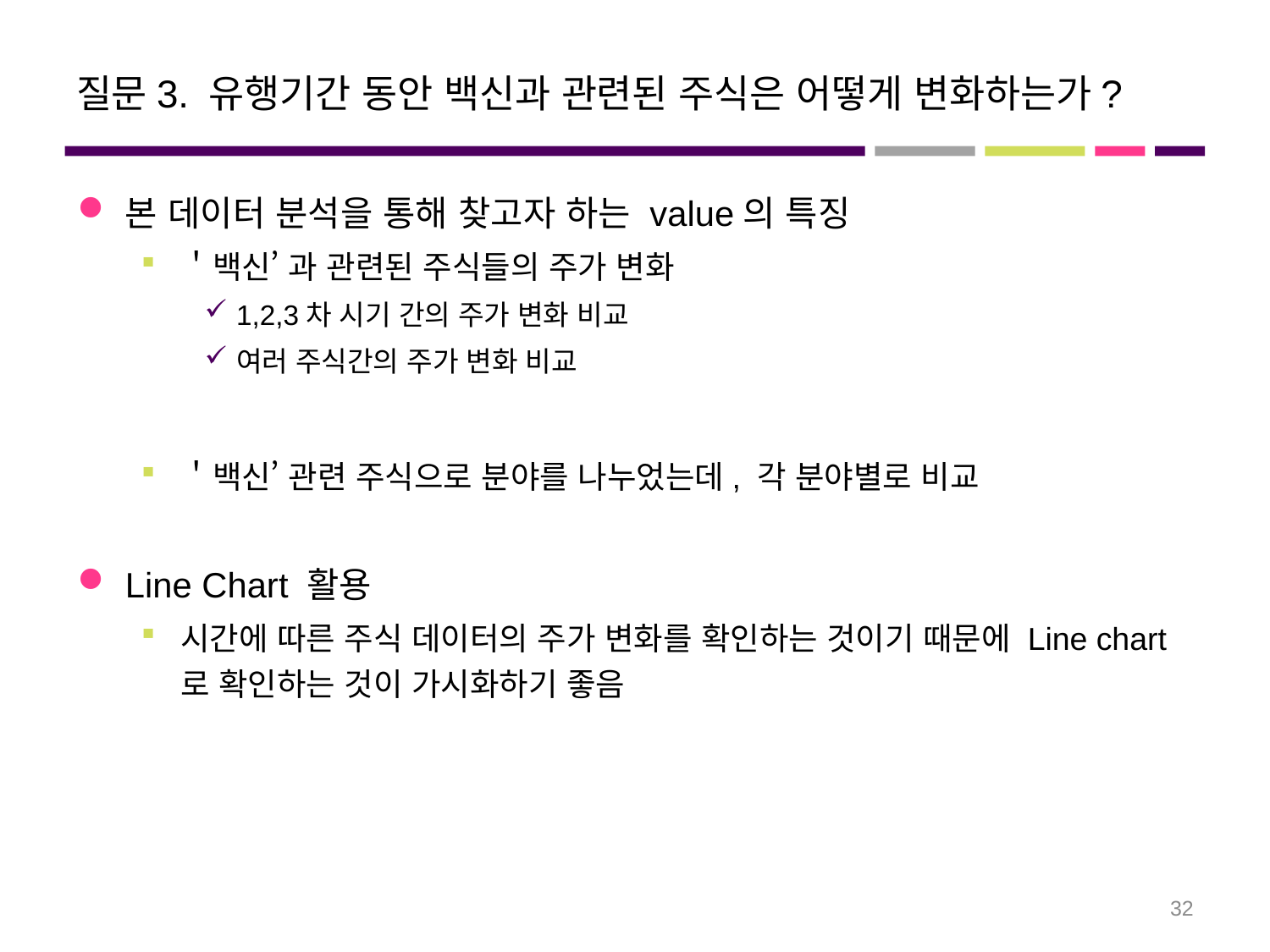

# 질문3. 유행기간 동안 백신과 관련된 주식은 어떻게 변화하는가?
본 데이터 분석을 통해 찾고자 하는 value의 특징
＇백신’ 과 관련된 주식들의 주가 변화
1,2,3차 시기 간의 주가 변화 비교
여러 주식간의 주가 변화 비교

＇백신’ 관련 주식으로 분야를 나누었는데, 각 분야별로 비교

Line Chart 활용
시간에 따른 주식 데이터의 주가 변화를 확인하는 것이기 때문에 Line chart로 확인하는 것이 가시화하기 좋음
32